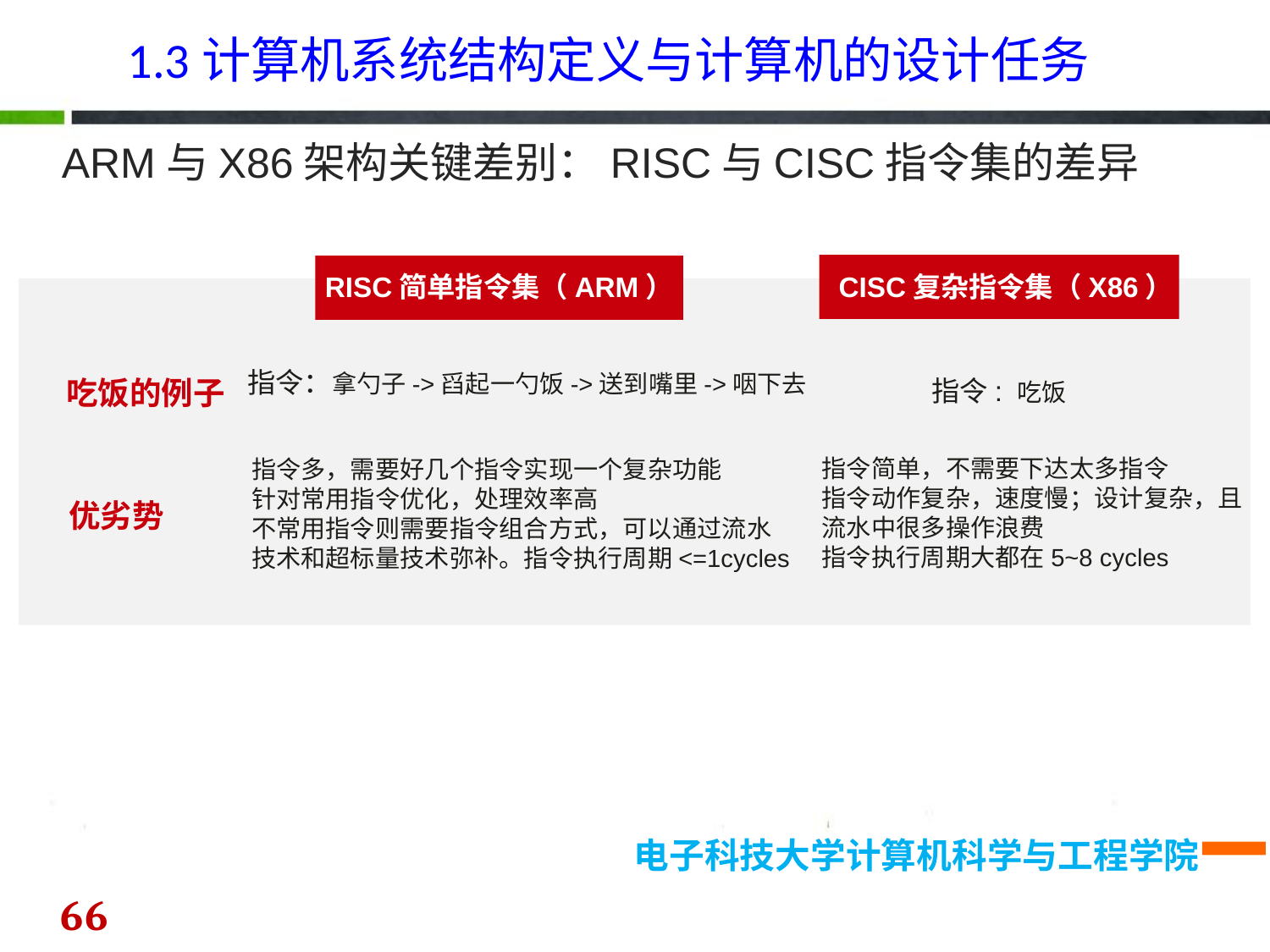

1.3计算机系统结构定义与计算机的设计任务
ARM与X86架构关键差别：RISC与CISC指令集的差异

RISC简单指令集（ARM）
CISC复杂指令集（X86）

指令: 吃饭
吃饭的例子
指令：拿勺子->舀起一勺饭->送到嘴里->咽下去
指令简单，不需要下达太多指令
指令动作复杂，速度慢；设计复杂，且流水中很多操作浪费
指令执行周期大都在5~8 cycles
指令多，需要好几个指令实现一个复杂功能
针对常用指令优化，处理效率高
不常用指令则需要指令组合方式，可以通过流水
技术和超标量技术弥补。指令执行周期<=1cycles
优劣势